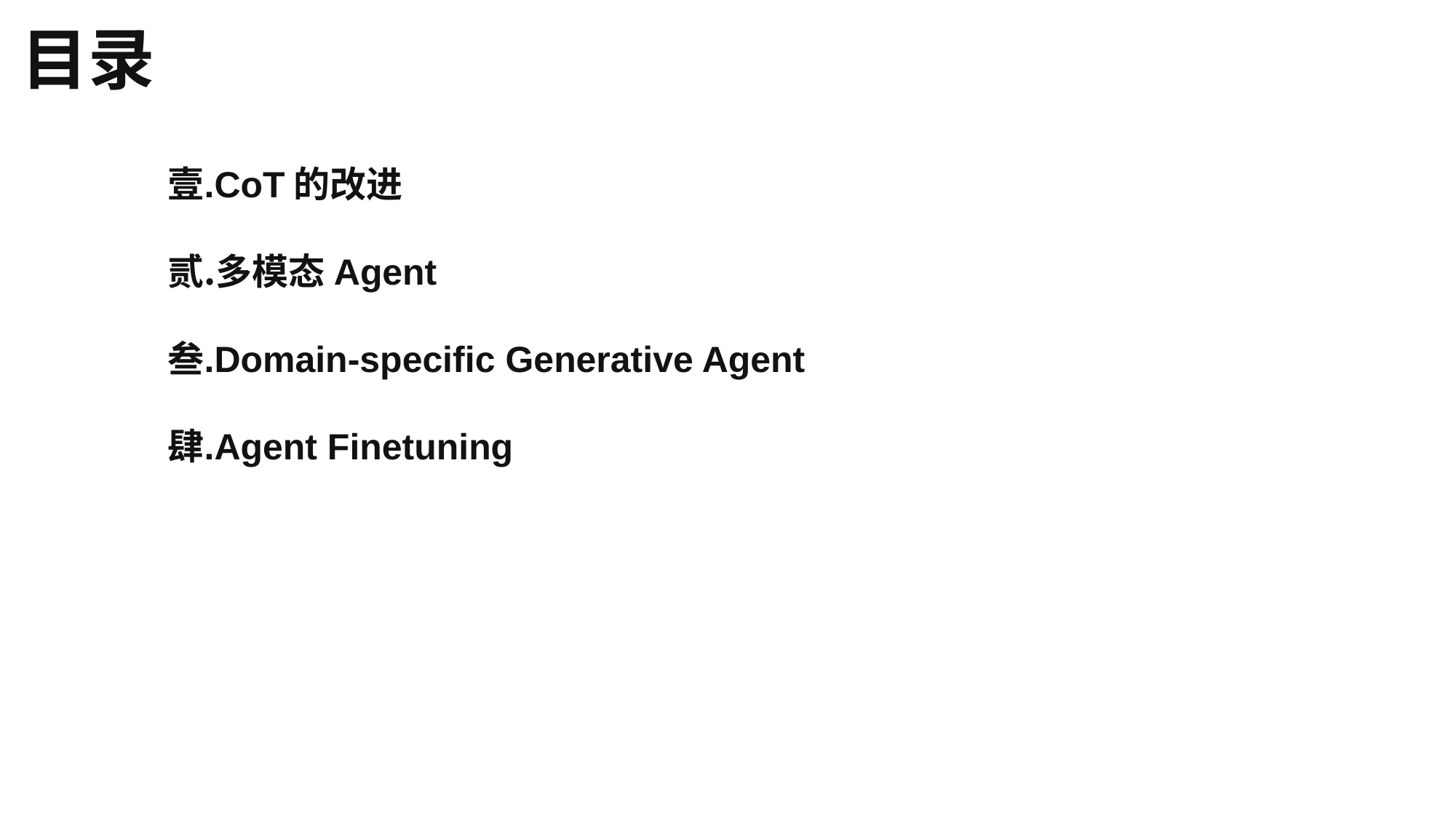

目录
CoT的改进

多模态Agent

Domain-specific Generative Agent

Agent Finetuning